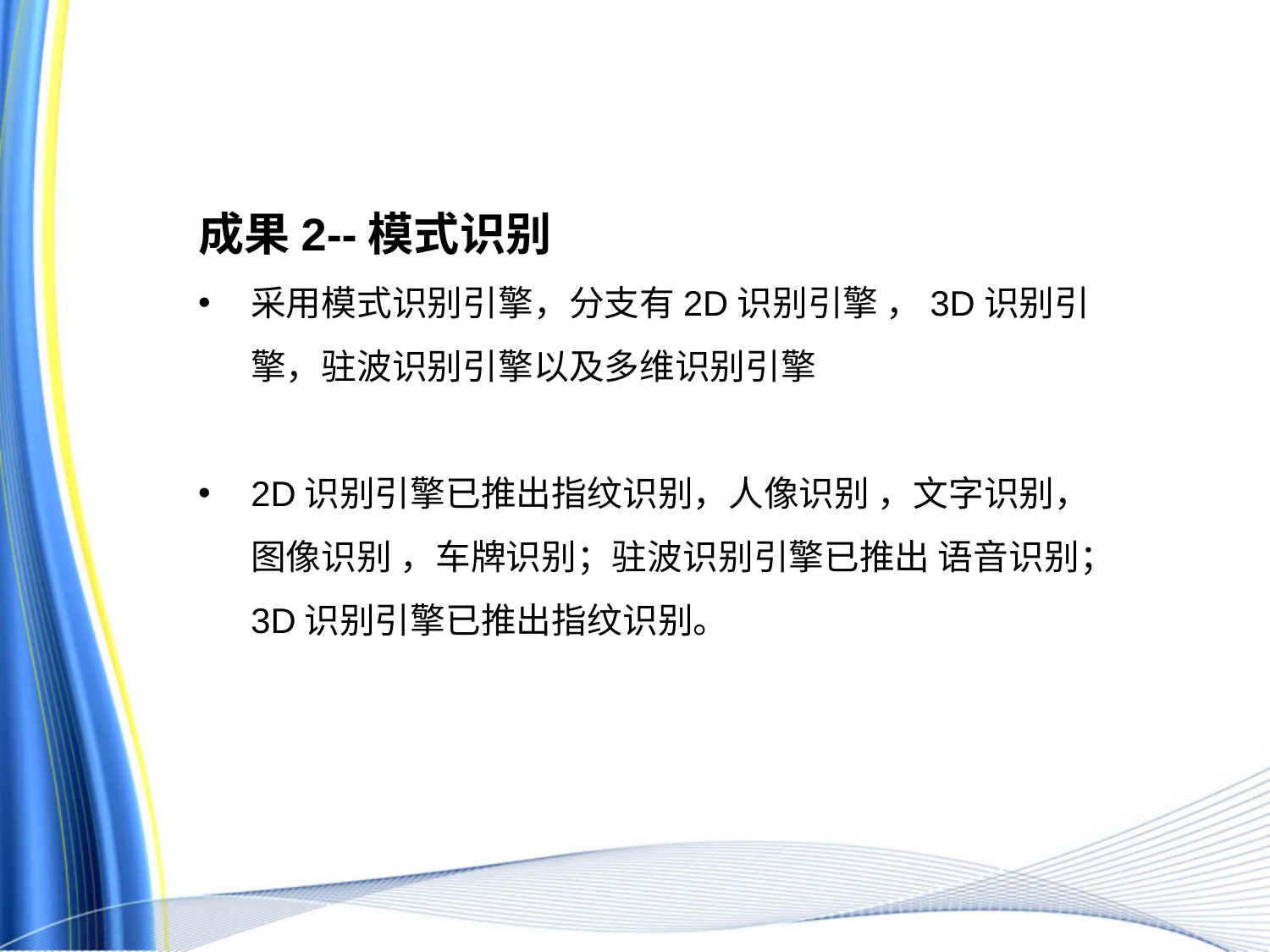

成果2--模式识别
采用模式识别引擎，分支有2D识别引擎 ，3D识别引擎，驻波识别引擎以及多维识别引擎

2D识别引擎已推出指纹识别，人像识别 ，文字识别，图像识别 ，车牌识别；驻波识别引擎已推出 语音识别；3D识别引擎已推出指纹识别。